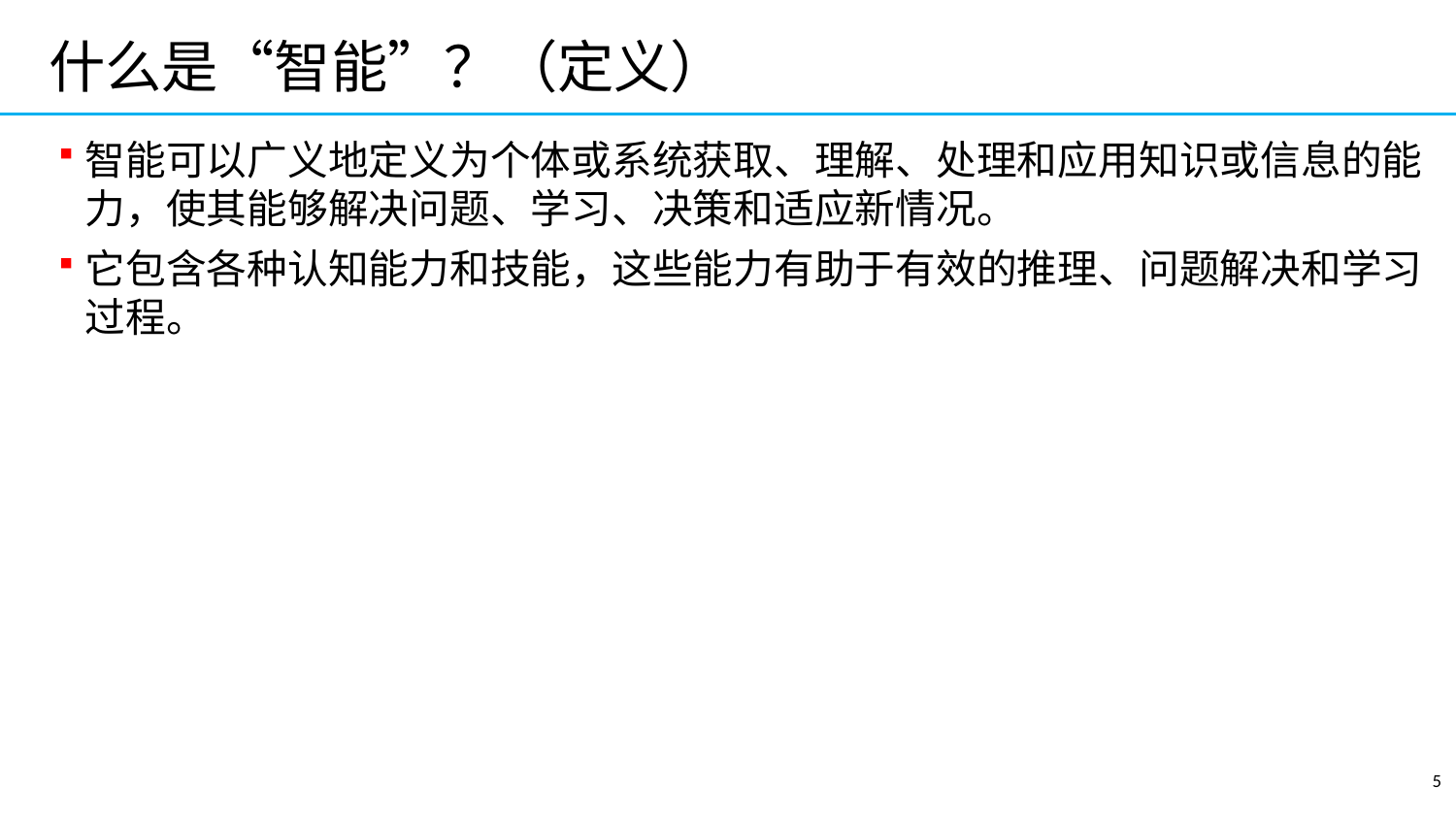

# 什么是“智能”？（定义）
智能可以广义地定义为个体或系统获取、理解、处理和应用知识或信息的能力，使其能够解决问题、学习、决策和适应新情况。
它包含各种认知能力和技能，这些能力有助于有效的推理、问题解决和学习过程。

5